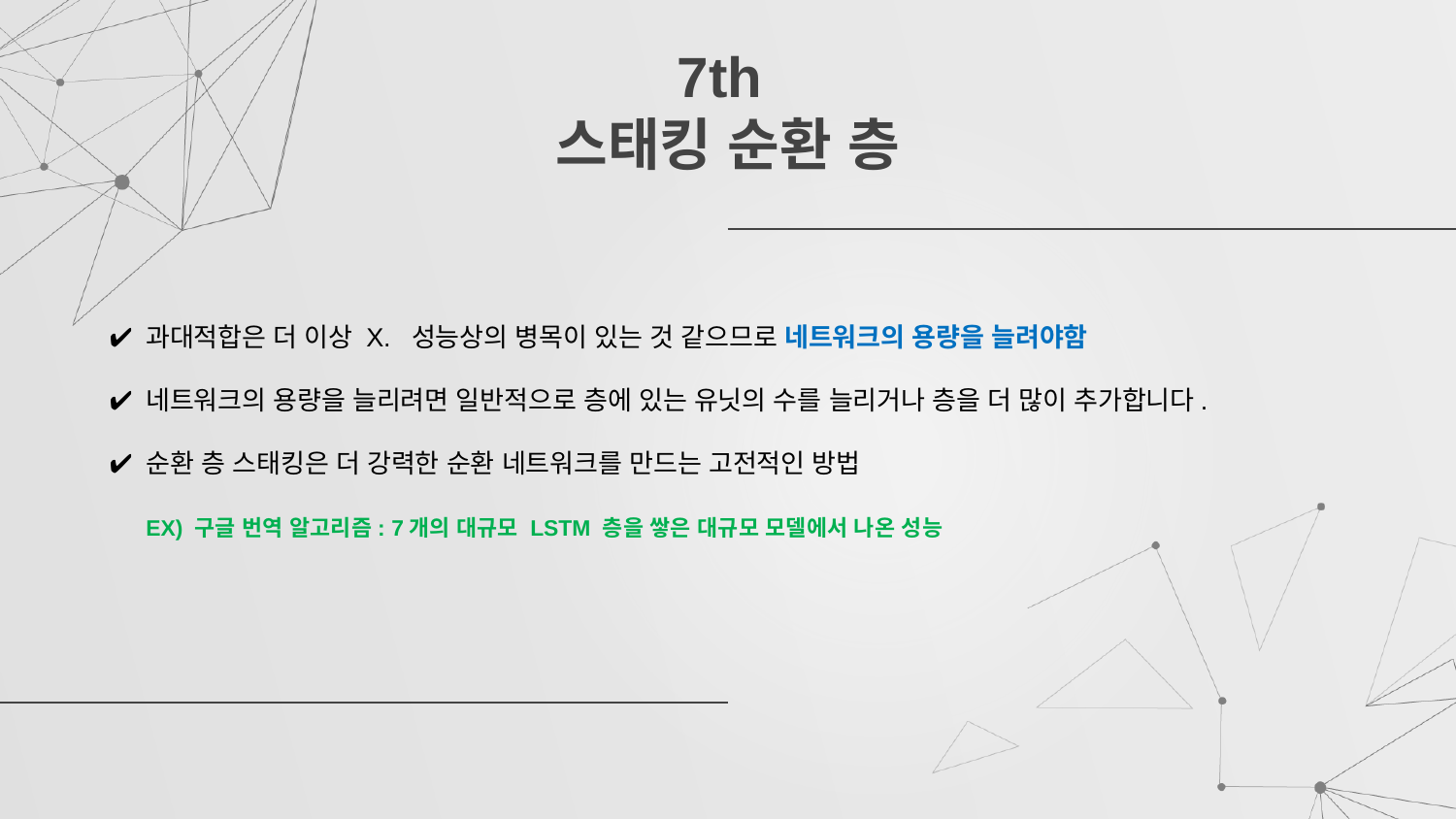

# 7th 스태킹 순환 층
✔ 과대적합은 더 이상 X.  성능상의 병목이 있는 것 같으므로 네트워크의 용량을 늘려야함

✔ 네트워크의 용량을 늘리려면 일반적으로 층에 있는 유닛의 수를 늘리거나 층을 더 많이 추가합니다.

✔ 순환 층 스태킹은 더 강력한 순환 네트워크를 만드는 고전적인 방법

     EX) 구글 번역 알고리즘: 7개의 대규모 LSTM 층을 쌓은 대규모 모델에서 나온 성능